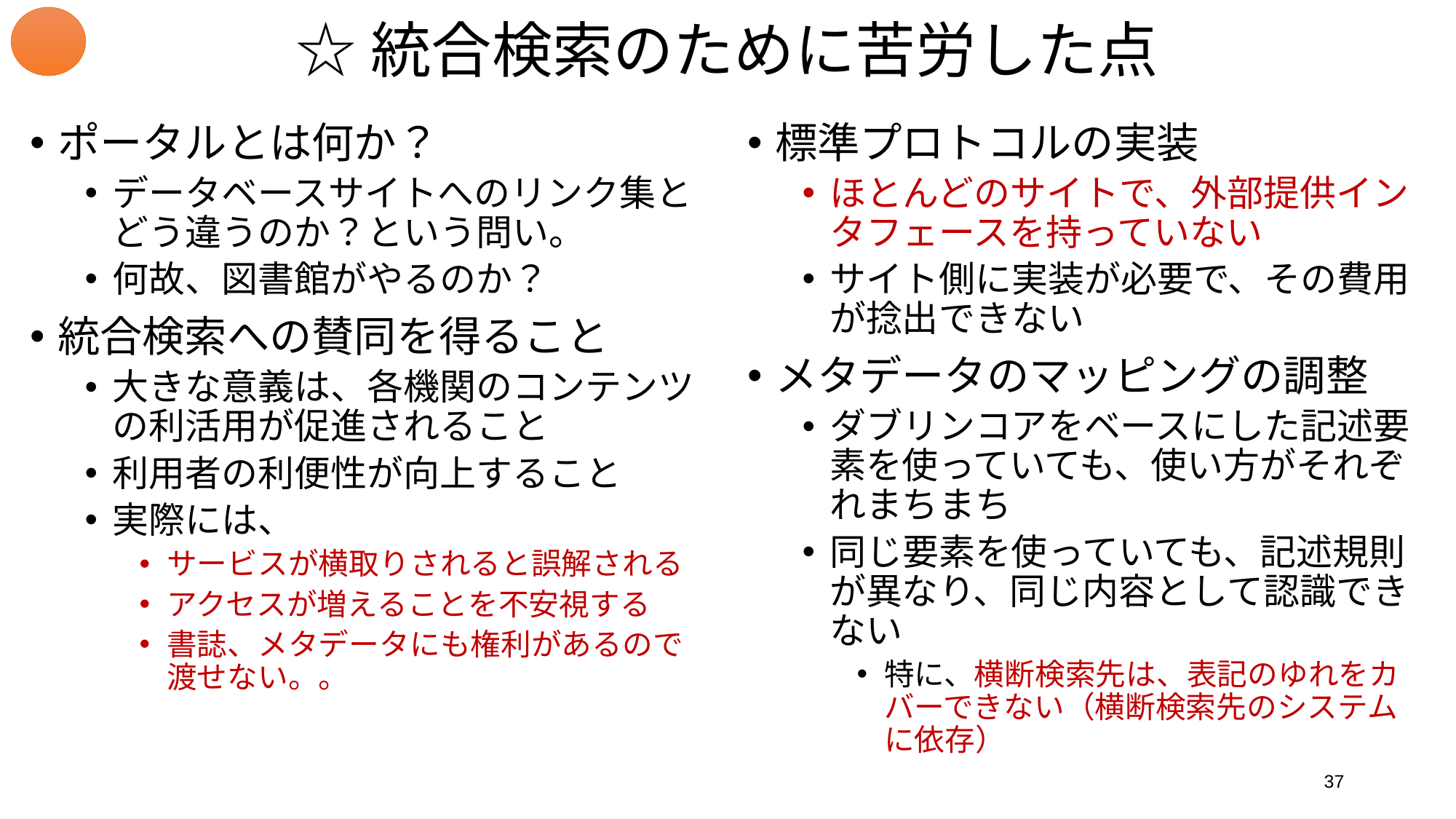

# ☆統合検索のために苦労した点
ポータルとは何か？
データベースサイトへのリンク集とどう違うのか？という問い。
何故、図書館がやるのか？
統合検索への賛同を得ること
大きな意義は、各機関のコンテンツの利活用が促進されること
利用者の利便性が向上すること
実際には、
サービスが横取りされると誤解される
アクセスが増えることを不安視する
書誌、メタデータにも権利があるので渡せない。。
標準プロトコルの実装
ほとんどのサイトで、外部提供インタフェースを持っていない
サイト側に実装が必要で、その費用が捻出できない
メタデータのマッピングの調整
ダブリンコアをベースにした記述要素を使っていても、使い方がそれぞれまちまち
同じ要素を使っていても、記述規則が異なり、同じ内容として認識できない
特に、横断検索先は、表記のゆれをカバーできない（横断検索先のシステムに依存）

37
調整には、膨大な時間を費やしている⇒汎用的なマッピング、記述規則等のルールの普及が必要